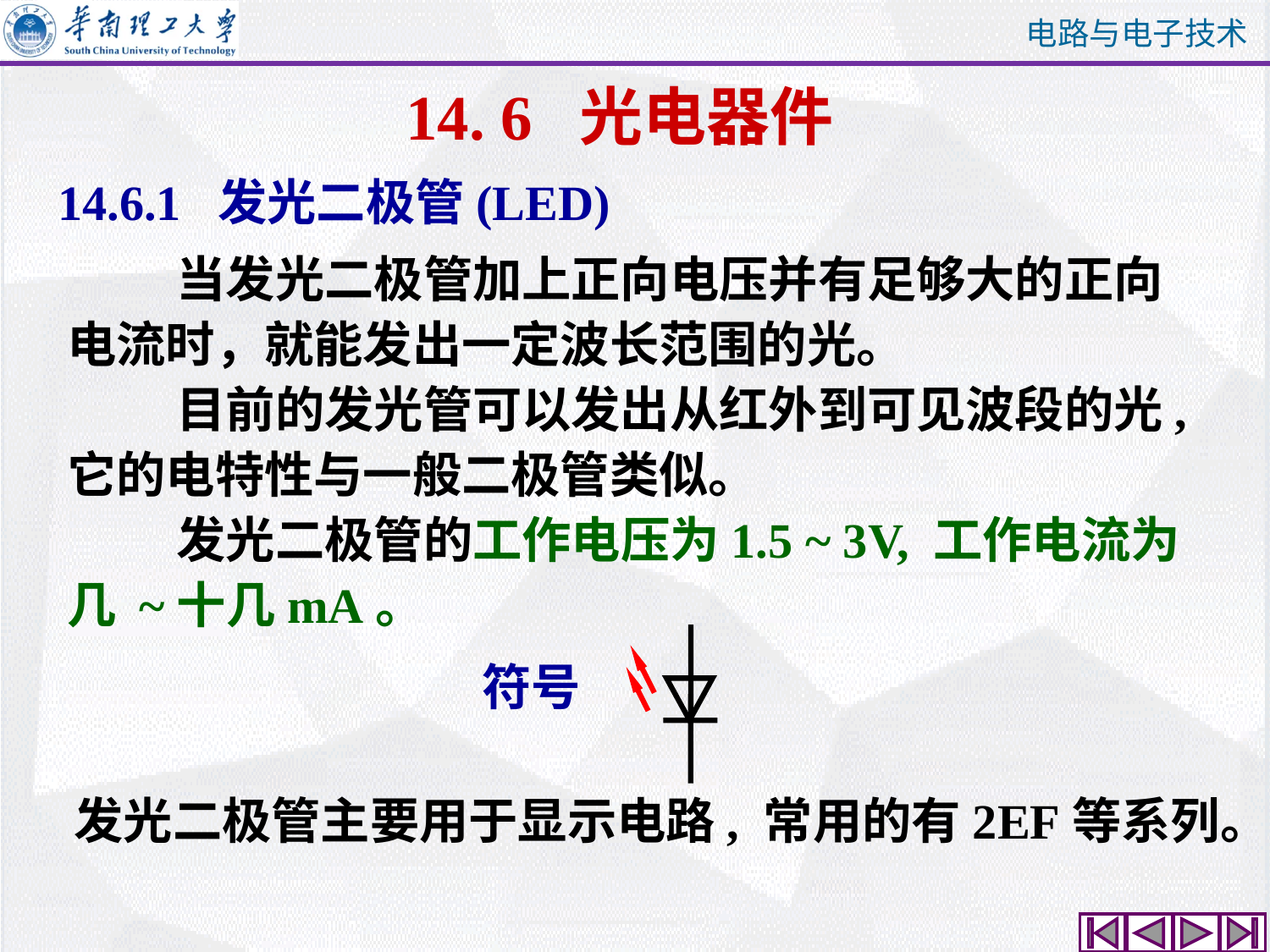

14. 6  光电器件
14.6.1  发光二极管(LED)
    当发光二极管加上正向电压并有足够大的正向电流时，就能发出一定波长范围的光。
    目前的发光管可以发出从红外到可见波段的光,它的电特性与一般二极管类似。
    发光二极管的工作电压为1.5 ~ 3V, 工作电流为几 ~十几mA。

符号
发光二极管主要用于显示电路, 常用的有2EF等系列。